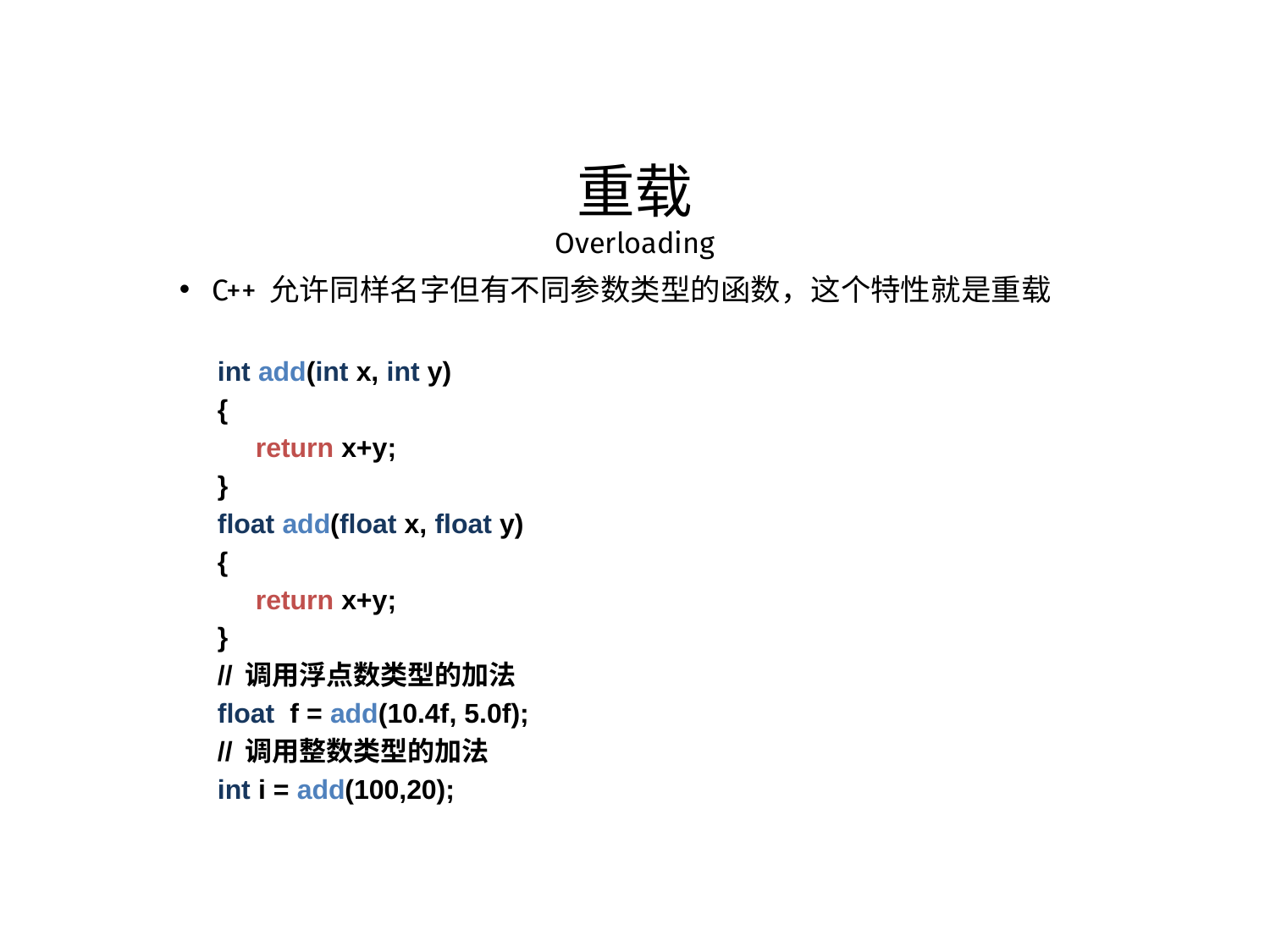

重载
Overloading
C++ 允许同样名字但有不同参数类型的函数，这个特性就是重载

     int add(int x, int y)
     {
          return x+y;
     }
     float add(float x, float y)
     {
          return x+y;
     }
     // 调用浮点数类型的加法
     float  f = add(10.4f, 5.0f);
     // 调用整数类型的加法
     int i = add(100,20);